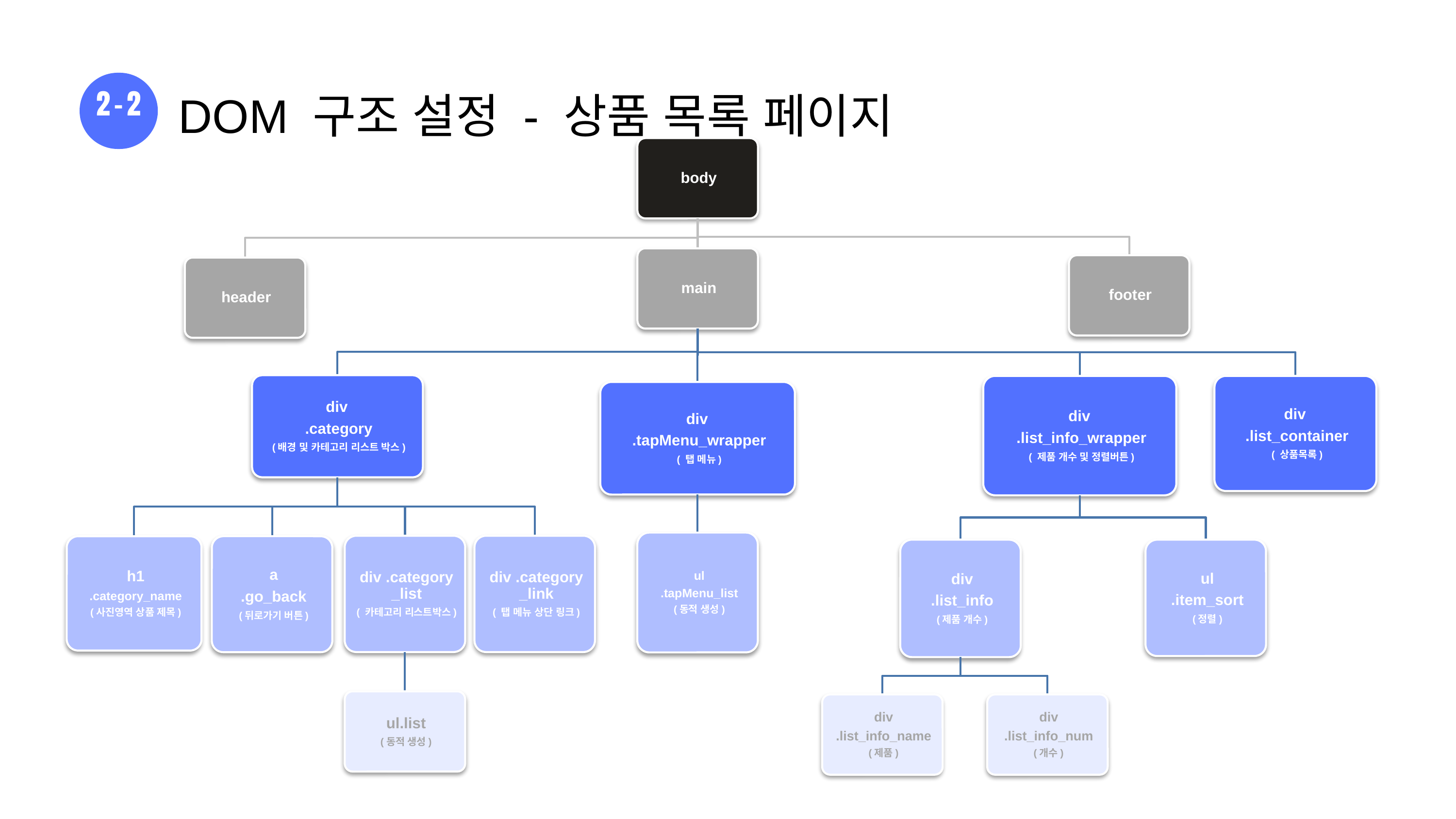

2-2
DOM 구조 설정 - 상품 목록 페이지
body
header
main
div
.category
(배경 및 카테고리 리스트 박스)
h1
.category_name
(사진영역 상품 제목)
a
.go_back
(뒤로가기 버튼)
div .category_list
( 카테고리 리스트박스)
ul.list
(동적 생성)
div .category_link
( 탭 메뉴 상단 링크)
div
.tapMenu_wrapper
( 탭 메뉴)
ul
.tapMenu_list
(동적 생성)
div
.list_info_wrapper
( 제품 개수 및 정렬버튼)
div
.list_info
(제품 개수)
div
.list_info_name
(제품)
div
.list_info_num
(개수)
ul
.item_sort
(정렬)
div
.list_container
( 상품목록)
footer